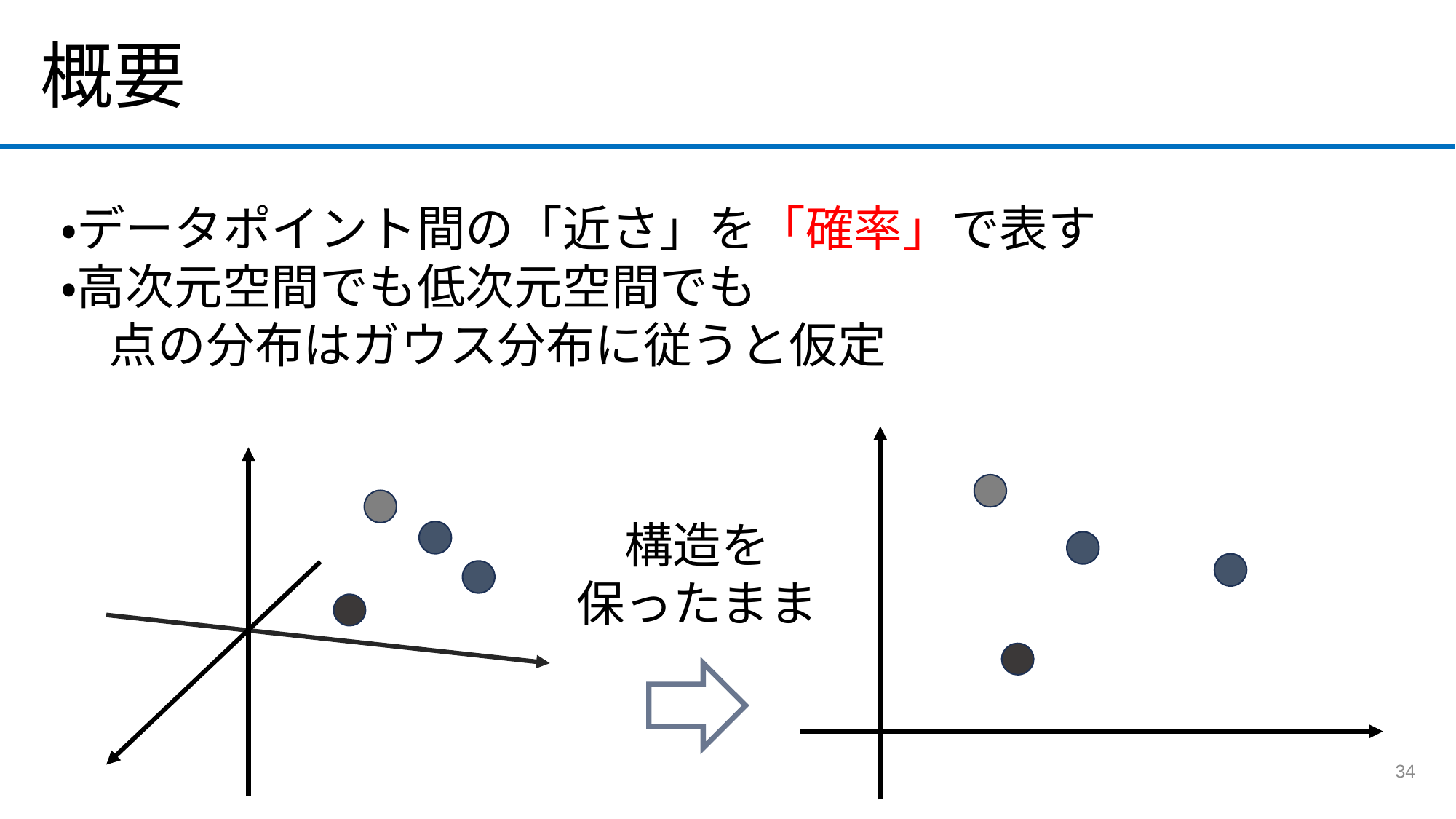

概要
・データポイント間の「近さ」を「確率」で表す
・高次元空間でも低次元空間でも
　点の分布はガウス分布に従うと仮定

構造を
保ったまま

34